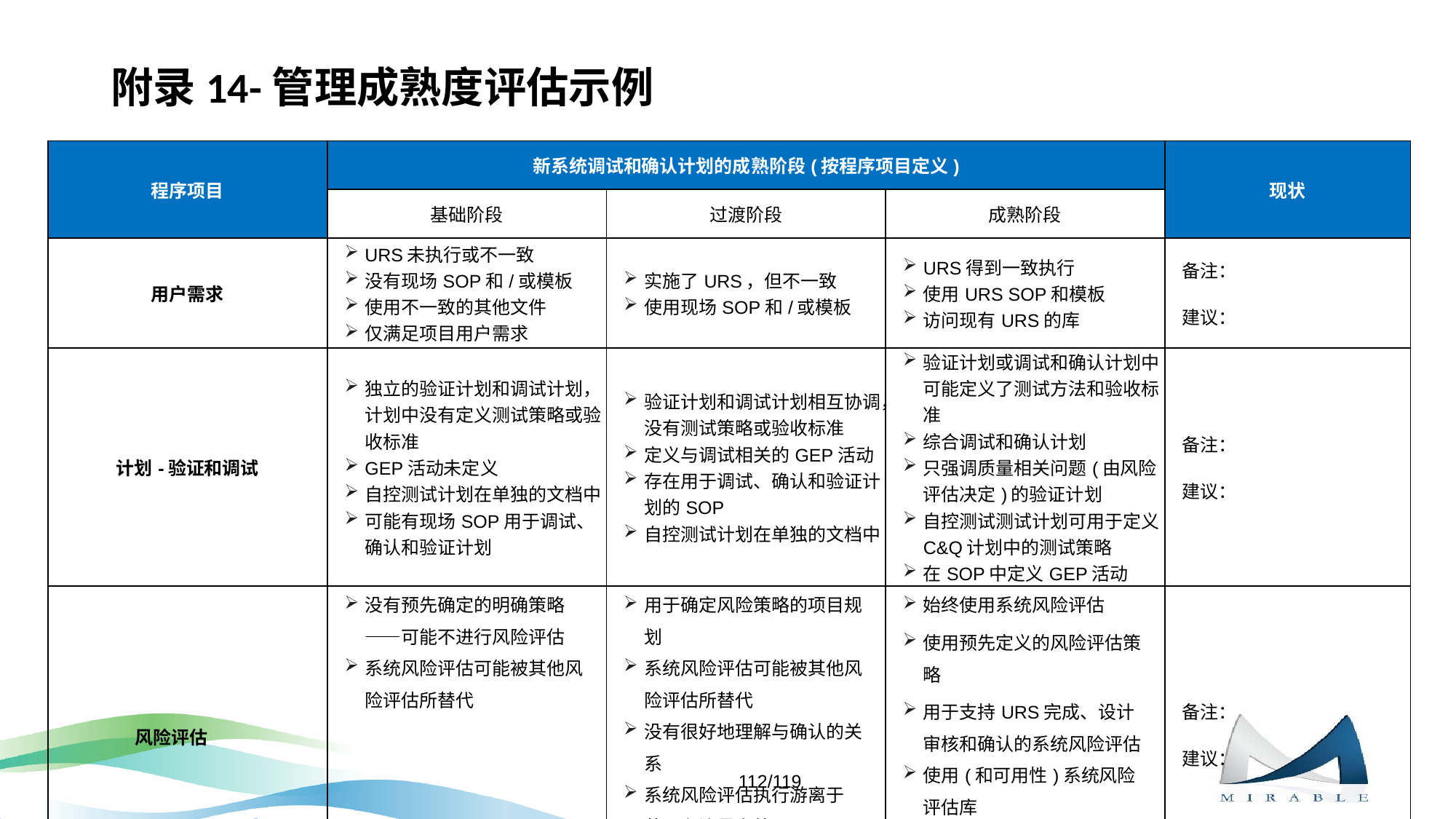

# 附录14-管理成熟度评估示例
| 程序项目 | 新系统调试和确认计划的成熟阶段(按程序项目定义) |  |  | 现状 |
| --- | --- | --- | --- | --- |
|  | 基础阶段 | 过渡阶段 | 成熟阶段 |  |
| 用户需求 | URS未执行或不一致 没有现场SOP和/或模板 使用不一致的其他文件 仅满足项目用户需求 | 实施了URS，但不一致 使用现场SOP和/或模板 | URS得到一致执行 使用URS SOP和模板 访问现有URS的库 | 备注：   建议： |
| 计划-验证和调试 | 独立的验证计划和调试计划，计划中没有定义测试策略或验收标准 GEP活动未定义 自控测试计划在单独的文档中 可能有现场SOP用于调试、确认和验证计划 | 验证计划和调试计划相互协调，没有测试策略或验收标准 定义与调试相关的GEP活动 存在用于调试、确认和验证计划的SOP 自控测试计划在单独的文档中 | 验证计划或调试和确认计划中可能定义了测试方法和验收标准 综合调试和确认计划 只强调质量相关问题(由风险评估决定)的验证计划 自控测试测试计划可用于定义C&Q计划中的测试策略 在SOP中定义GEP活动 | 备注：   建议： |
| 风险评估 | 没有预先确定的明确策略——可能不进行风险评估 系统风险评估可能被其他风险评估所替代 | 用于确定风险策略的项目规划 系统风险评估可能被其他风险评估所替代 没有很好地理解与确认的关系 系统风险评估执行游离于范围和边界之外 | 始终使用系统风险评估 使用预先定义的风险评估策略 用于支持URS完成、设计审核和确认的系统风险评估 使用(和可用性)系统风险评估库 具有资质的企业参与系统风险评估 | 备注：   建议： |
112/119